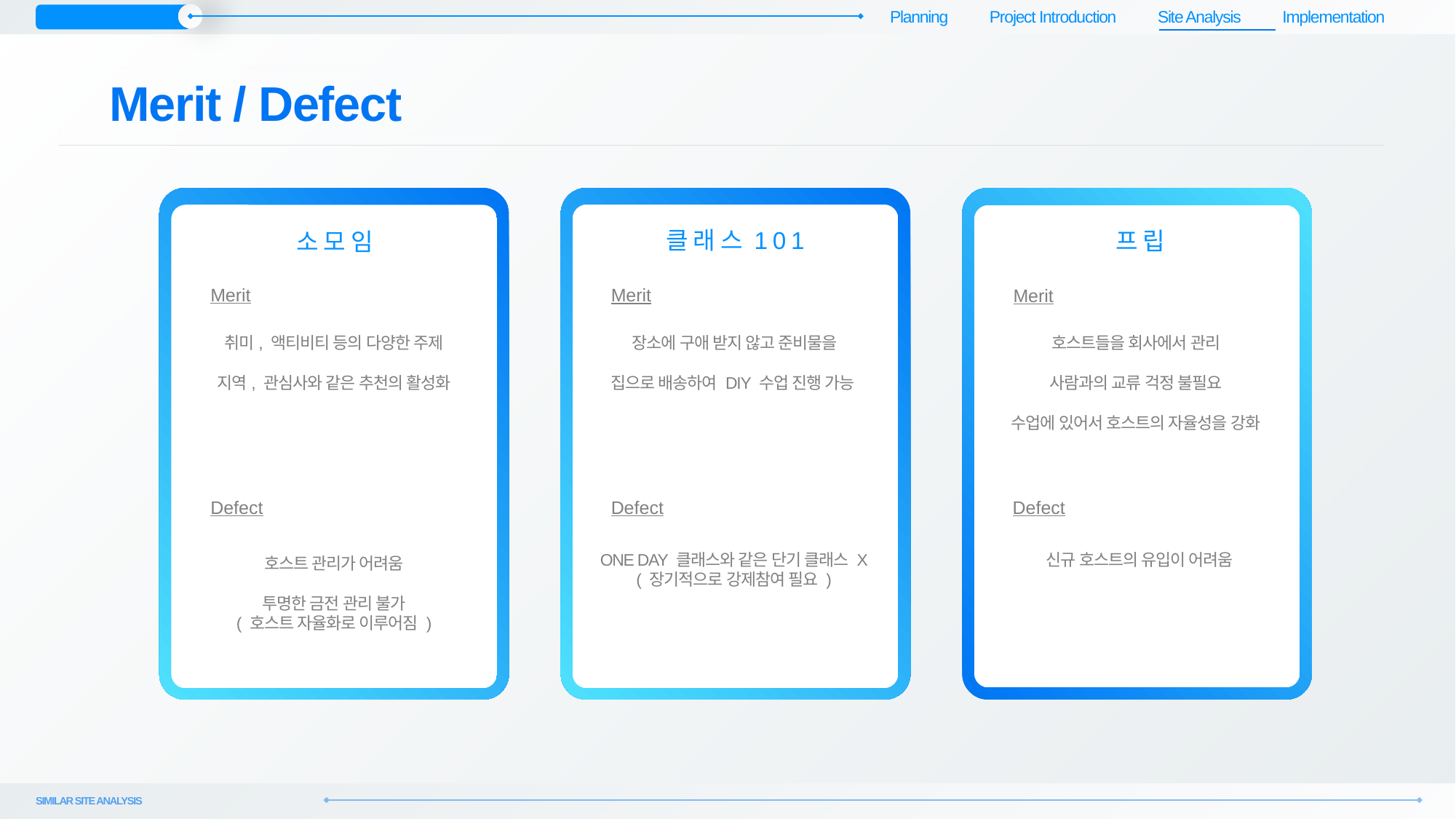

Planning           Project Introduction           Site Analysis           Implementation

Current Page >
# Merit / Defect

소 모 임
취미, 액티비티 등의 다양한 주제

지역, 관심사와 같은 추천의 활성화
호스트 관리가 어려움

투명한 금전 관리 불가
( 호스트 자율화로 이루어짐 )

클 래 스 1 0 1
장소에 구애 받지 않고 준비물을

집으로 배송하여 DIY 수업 진행 가능
ONE DAY 클래스와 같은 단기 클래스 X
( 장기적으로 강제참여 필요 )

프 립
호스트들을 회사에서 관리

사람과의 교류 걱정 불필요

수업에 있어서 호스트의 자율성을 강화
신규 호스트의 유입이 어려움
Merit
Merit
Merit
Defect
Defect
Defect
You can design and create
SIMILAR SITE ANALYSIS